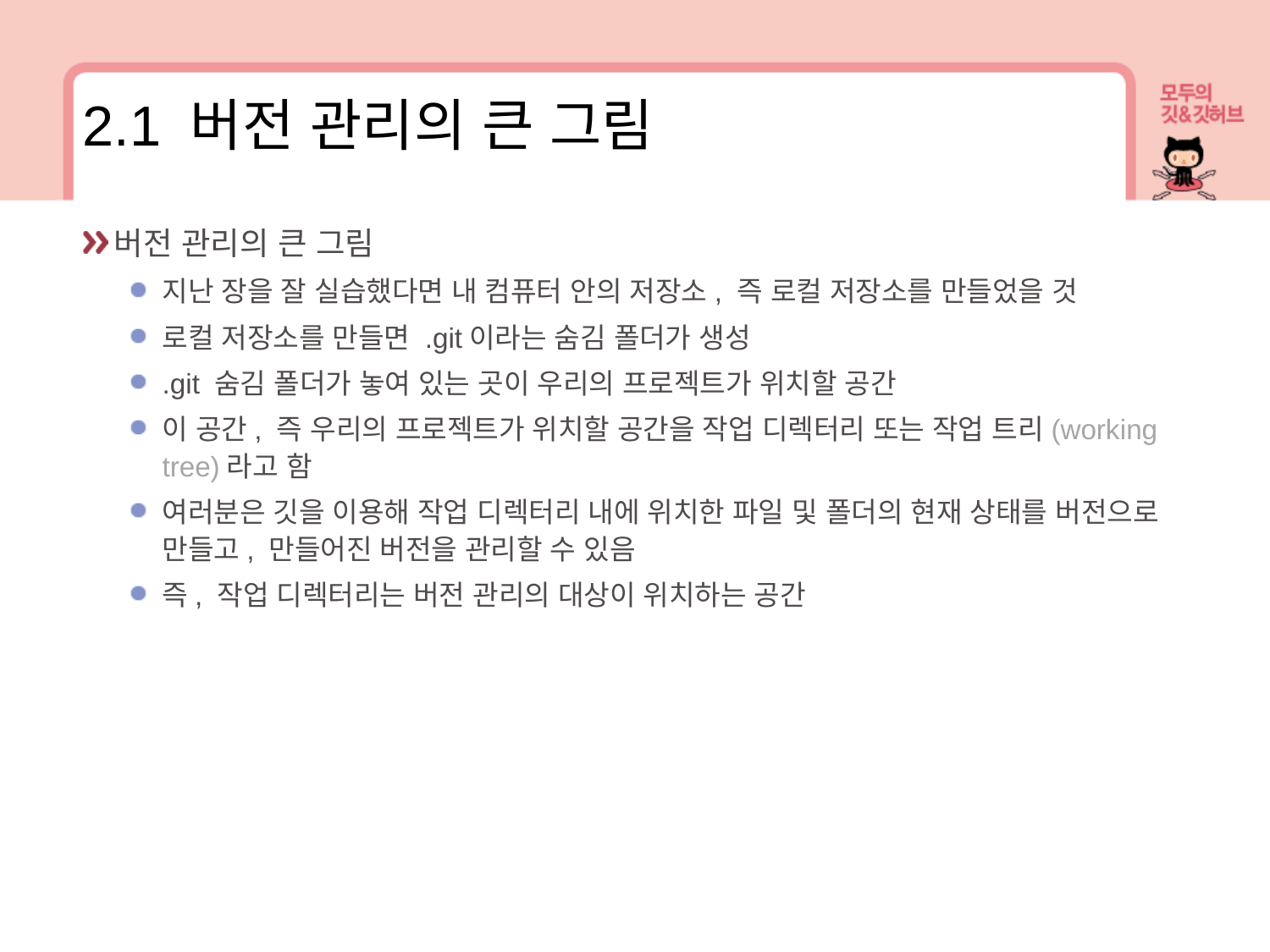

2.1 버전 관리의 큰 그림
버전 관리의 큰 그림
지난 장을 잘 실습했다면 내 컴퓨터 안의 저장소, 즉 로컬 저장소를 만들었을 것
로컬 저장소를 만들면 .git이라는 숨김 폴더가 생성
.git 숨김 폴더가 놓여 있는 곳이 우리의 프로젝트가 위치할 공간
이 공간, 즉 우리의 프로젝트가 위치할 공간을 작업 디렉터리 또는 작업 트리(working tree)라고 함
여러분은 깃을 이용해 작업 디렉터리 내에 위치한 파일 및 폴더의 현재 상태를 버전으로 만들고, 만들어진 버전을 관리할 수 있음
즉, 작업 디렉터리는 버전 관리의 대상이 위치하는 공간